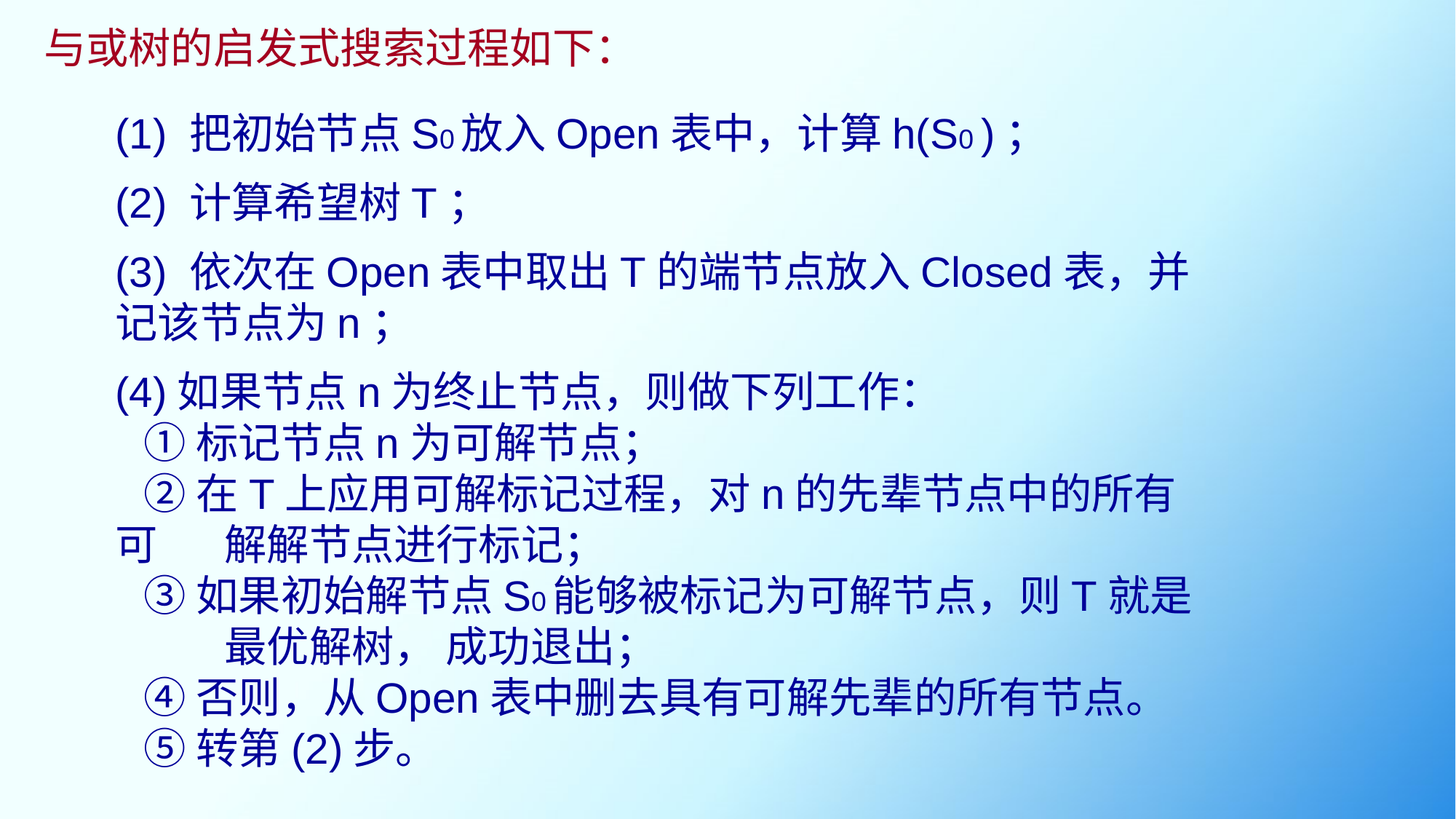

与或树的启发式搜索过程如下：
(1) 把初始节点S0放入Open表中，计算h(S0 )；
(2) 计算希望树T；
(3) 依次在Open表中取出T的端节点放入Closed表，并记该节点为n；
(4)如果节点n为终止节点，则做下列工作：
   ①标记节点n为可解节点；
   ②在T上应用可解标记过程，对n的先辈节点中的所有可	解解节点进行标记；
   ③如果初始解节点S0能够被标记为可解节点，则T就是	最优解树， 成功退出；
   ④否则，从Open表中删去具有可解先辈的所有节点。
   ⑤转第(2)步。